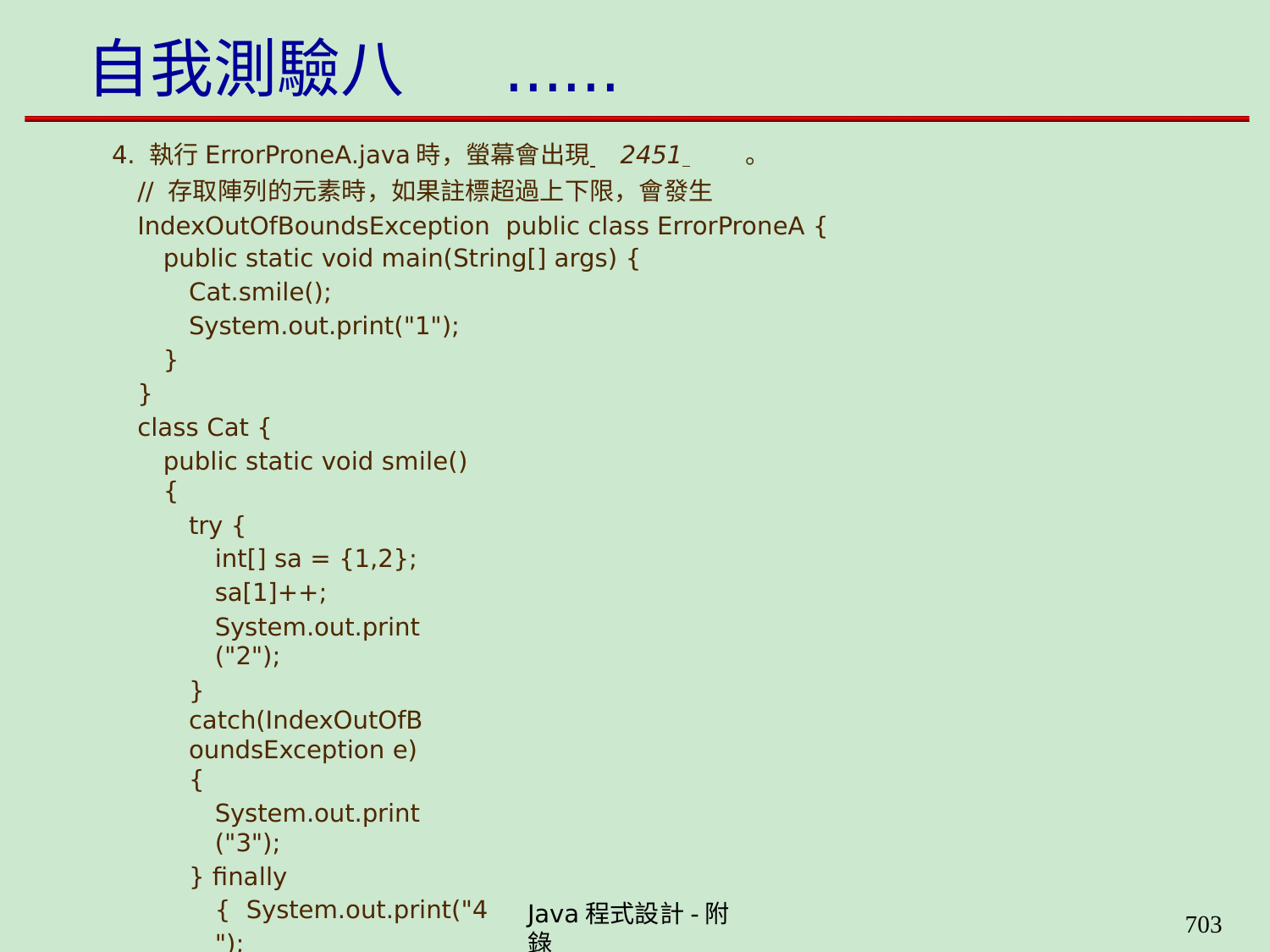

# 自我測驗八	......
4. 執行ErrorProneA.java時，螢幕會出現 	2451 	。
// 存取陣列的元素時，如果註標超過上下限，會發生IndexOutOfBoundsException  public class ErrorProneA {
public static void main(String[] args) {
Cat.smile();  System.out.print("1");
}
}
class Cat {
public static void smile(){
try {
int[] sa = {1,2};  sa[1]++;
System.out.print("2");
} catch(IndexOutOfBoundsException e){
System.out.print("3");
} finally {  System.out.print("4");
}
System.out.print("5");
}
}
Java程式設計-附錄
703